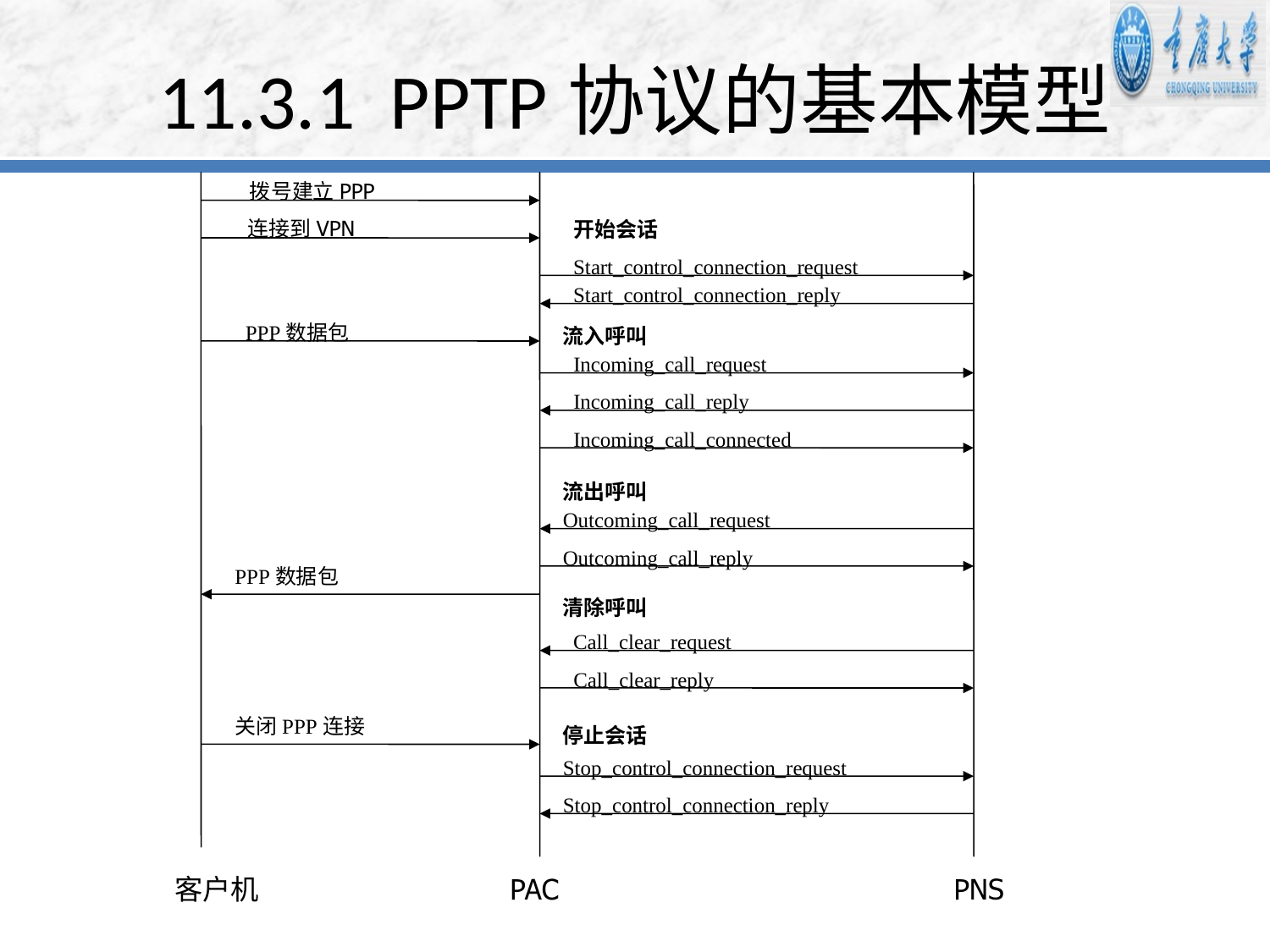

# 11.3.1  PPTP协议的基本模型

拨号建立PPP

开始会话
连接到VPN

Start_control_connection_request

Start_control_connection_reply

PPP数据包
流入呼叫

Incoming_call_request

Incoming_call_reply

Incoming_call_connected

流出呼叫
Outcoming_call_request

Outcoming_call_reply
PPP数据包

清除呼叫

Call_clear_request

Call_clear_reply

关闭PPP连接
停止会话

Stop_control_connection_request

Stop_control_connection_reply

客户机
PAC
PNS